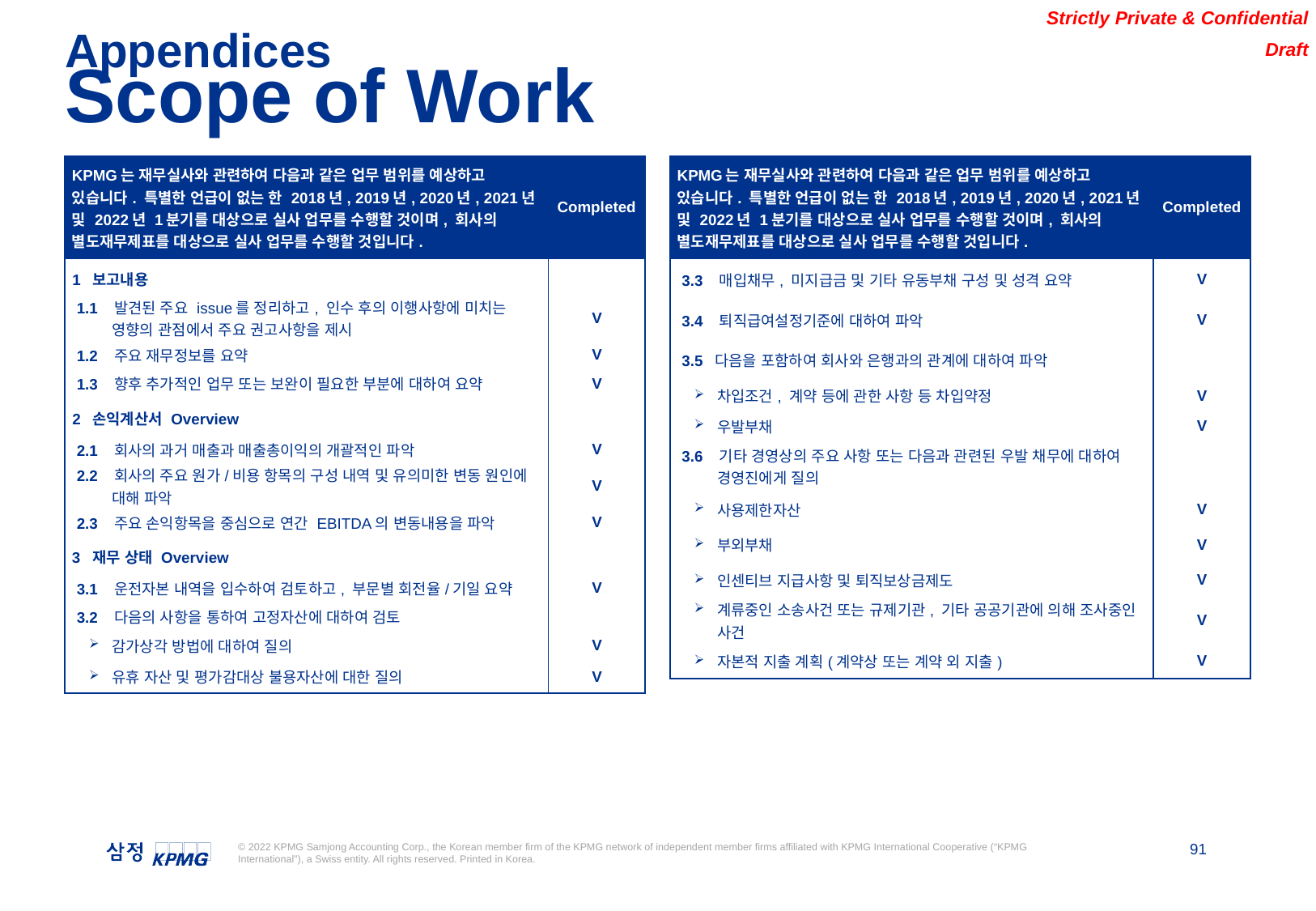

Appendices
Scope of Work
| KPMG는 재무실사와 관련하여 다음과 같은 업무 범위를 예상하고 있습니다. 특별한 언급이 없는 한 2018년, 2019년, 2020년, 2021년 및 2022년 1분기를 대상으로 실사 업무를 수행할 것이며, 회사의 별도재무제표를 대상으로 실사 업무를 수행할 것입니다. | Completed |
| --- | --- |
| 1 보고내용 |  |
| 1.1 발견된 주요 issue를 정리하고, 인수 후의 이행사항에 미치는 영향의 관점에서 주요 권고사항을 제시 | V |
| 1.2 주요 재무정보를 요약 | V |
| 1.3 향후 추가적인 업무 또는 보완이 필요한 부분에 대하여 요약 | V |
| 2 손익계산서 Overview |  |
| 2.1 회사의 과거 매출과 매출총이익의 개괄적인 파악 | V |
| 2.2 회사의 주요 원가/비용 항목의 구성 내역 및 유의미한 변동 원인에 대해 파악 | V |
| 2.3 주요 손익항목을 중심으로 연간 EBITDA의 변동내용을 파악 | V |
| 3 재무 상태 Overview |  |
| 3.1 운전자본 내역을 입수하여 검토하고, 부문별 회전율/기일 요약 | V |
| 3.2 다음의 사항을 통하여 고정자산에 대하여 검토 |  |
| 감가상각 방법에 대하여 질의 | V |
| 유휴 자산 및 평가감대상 불용자산에 대한 질의 | V |
| KPMG는 재무실사와 관련하여 다음과 같은 업무 범위를 예상하고 있습니다. 특별한 언급이 없는 한 2018년, 2019년, 2020년, 2021년 및 2022년 1분기를 대상으로 실사 업무를 수행할 것이며, 회사의 별도재무제표를 대상으로 실사 업무를 수행할 것입니다. | Completed |
| --- | --- |
| 3.3 매입채무, 미지급금 및 기타 유동부채 구성 및 성격 요약 | V |
| 3.4 퇴직급여설정기준에 대하여 파악 | V |
| 3.5 다음을 포함하여 회사와 은행과의 관계에 대하여 파악 |  |
| 차입조건, 계약 등에 관한 사항 등 차입약정 | V |
| 우발부채 | V |
| 3.6 기타 경영상의 주요 사항 또는 다음과 관련된 우발 채무에 대하여 경영진에게 질의 |  |
| 사용제한자산 | V |
| 부외부채 | V |
| 인센티브 지급사항 및 퇴직보상금제도 | V |
| 계류중인 소송사건 또는 규제기관, 기타 공공기관에 의해 조사중인 사건 | V |
| 자본적 지출 계획(계약상 또는 계약 외 지출) | V |